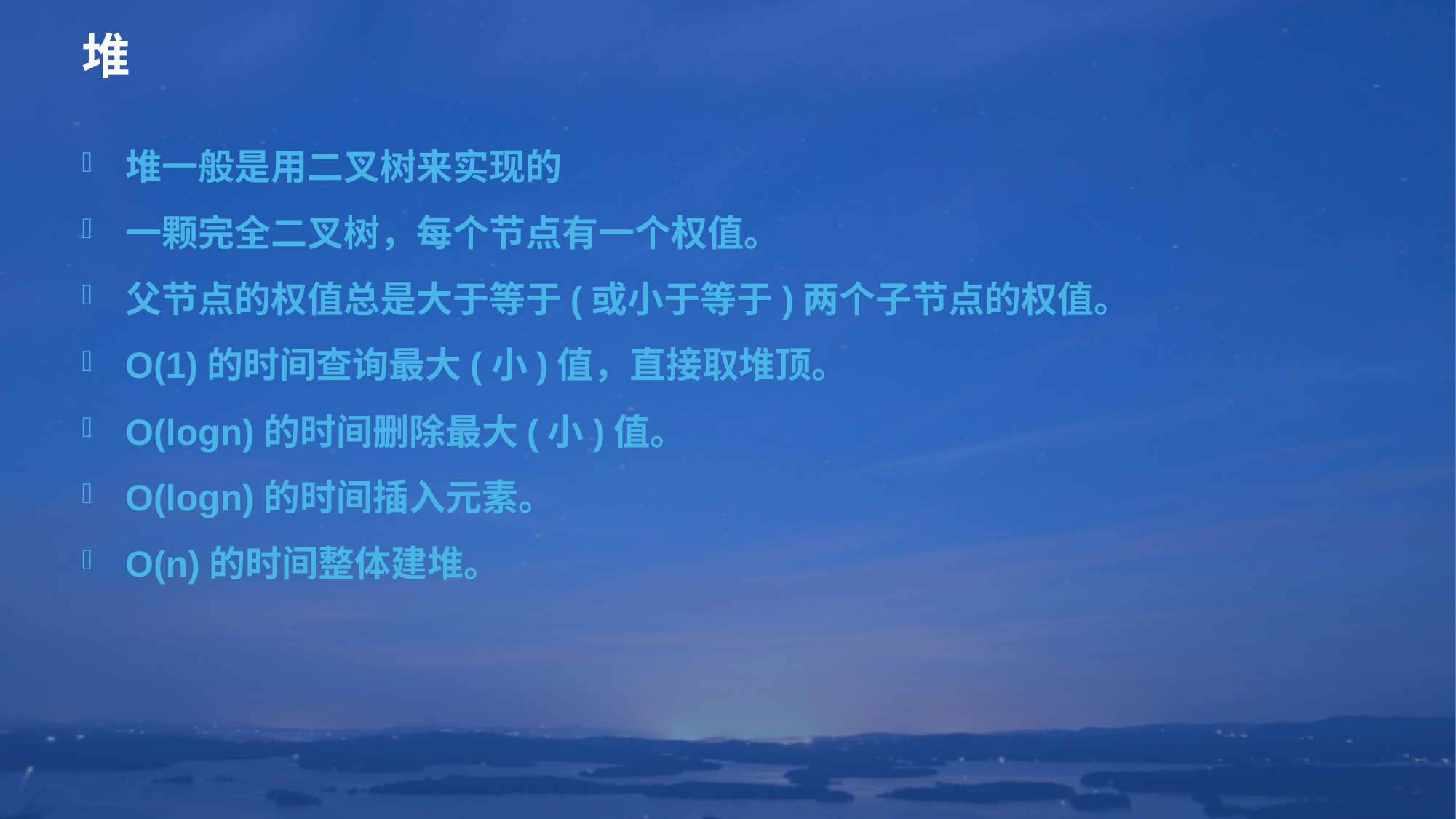

# 堆
堆一般是用二叉树来实现的
一颗完全二叉树，每个节点有一个权值。
父节点的权值总是大于等于(或小于等于)两个子节点的权值。
O(1)的时间查询最大(小)值，直接取堆顶。
O(logn)的时间删除最大(小)值。
O(logn)的时间插入元素。
O(n)的时间整体建堆。